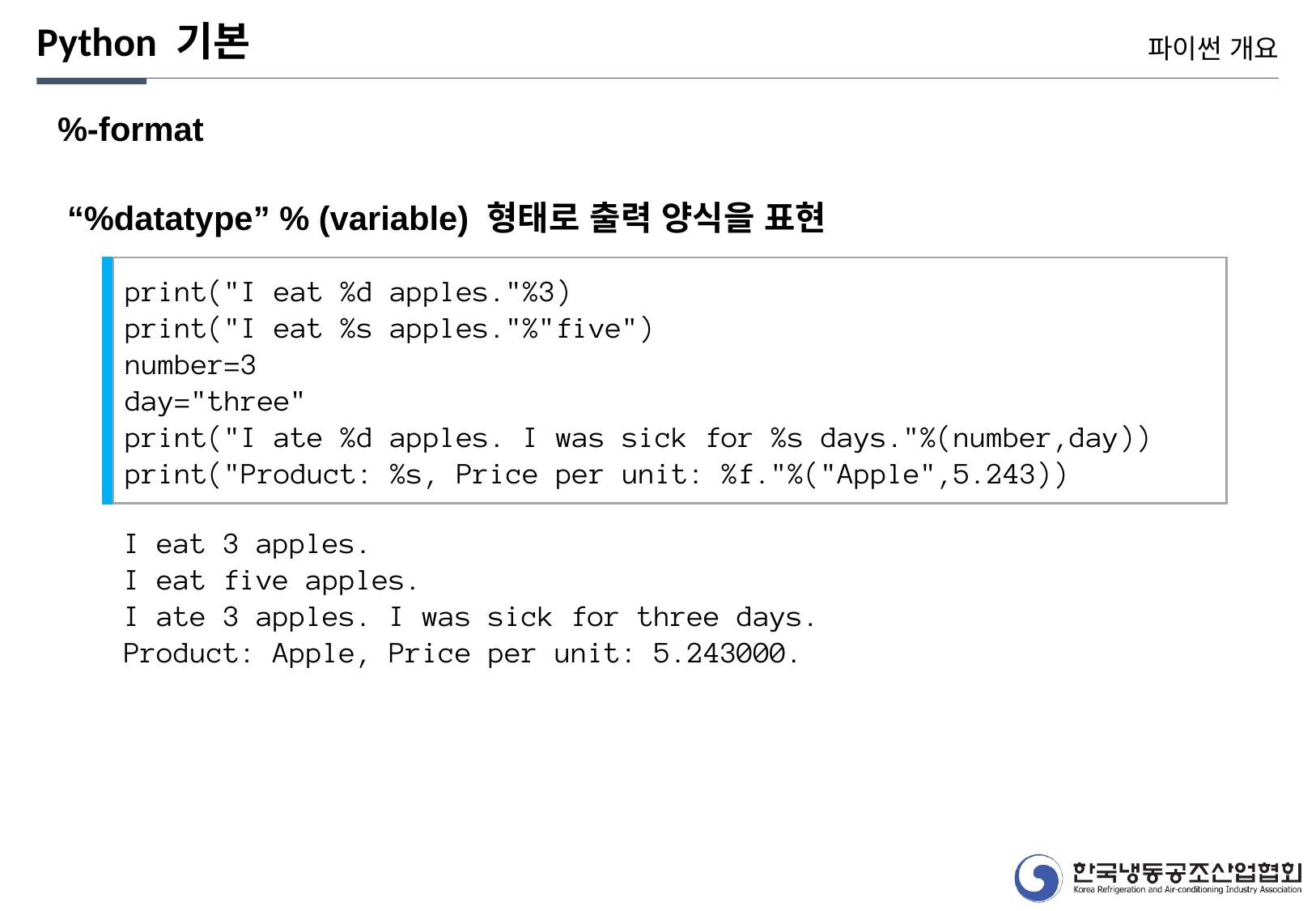

Python 기본
파이썬 개요
%-format
“%datatype” % (variable) 형태로 출력 양식을 표현

print("I eat %d apples."%3)
print("I eat %s apples."%"five")
number=3
day="three"
print("I ate %d apples. I was sick for %s days."%(number,day))
print("Product: %s, Price per unit: %f."%("Apple",5.243))
I eat 3 apples.
I eat five apples.
I ate 3 apples. I was sick for three days.
Product: Apple, Price per unit: 5.243000.